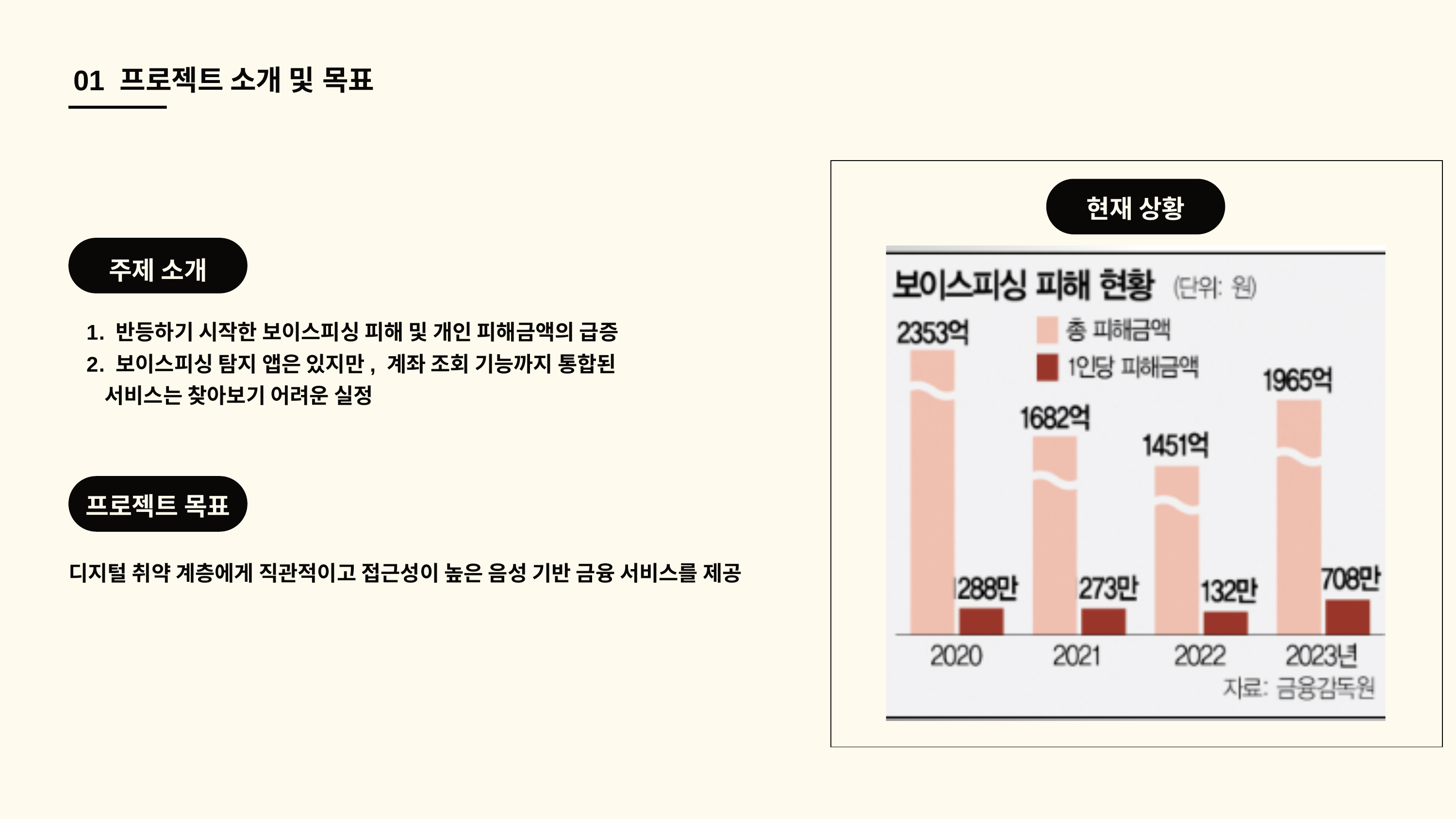

01 프로젝트 소개 및 목표

현재 상황

주제 소개
 반등하기 시작한 보이스피싱 피해 및 개인 피해금액의 급증
 보이스피싱 탐지 앱은 있지만, 계좌 조회 기능까지 통합된 서비스는 찾아보기 어려운 실정

프로젝트 목표
디지털 취약 계층에게 직관적이고 접근성이 높은 음성 기반 금융 서비스를 제공